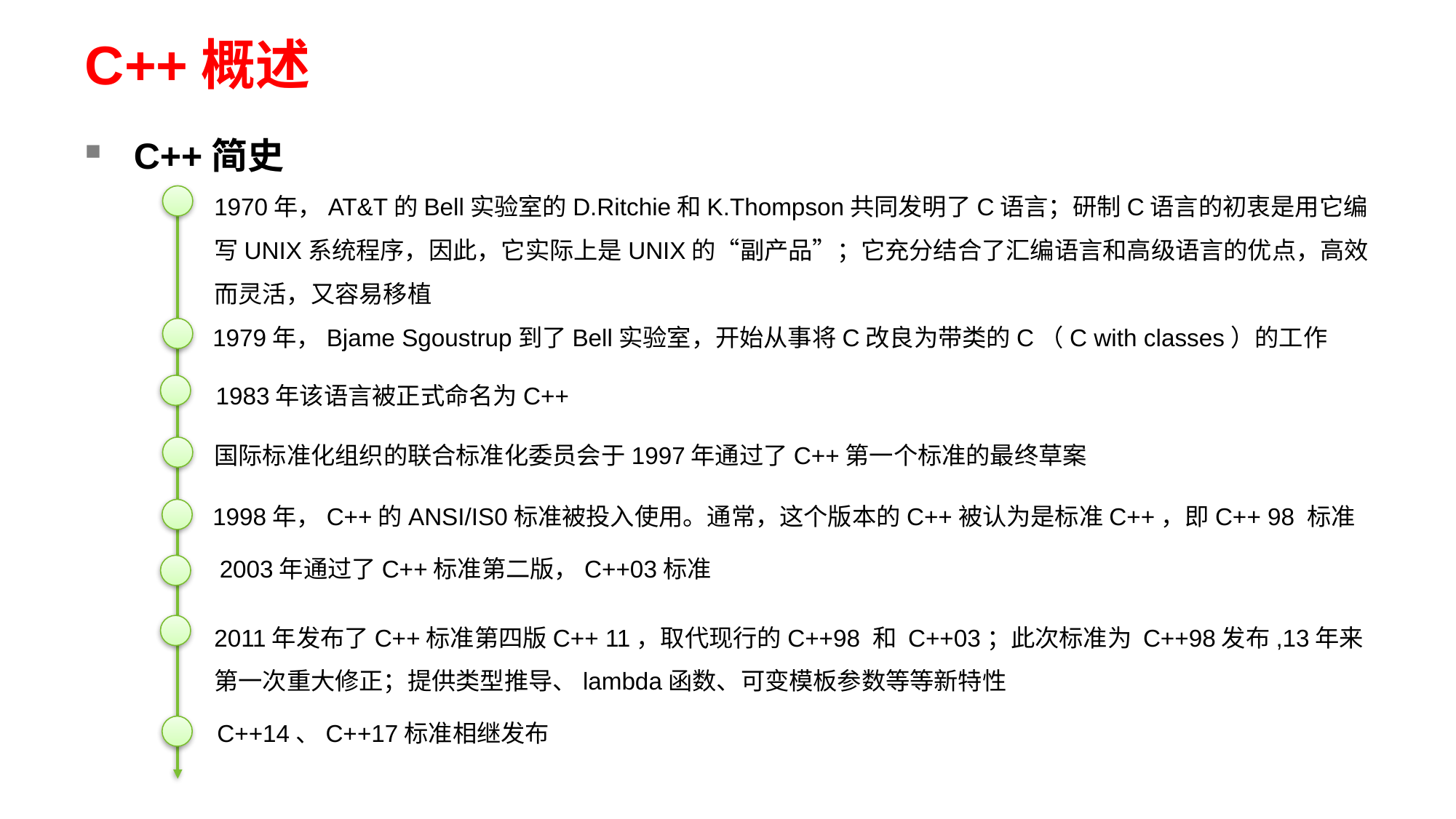

C++概述
C++简史
1970年，AT&T的Bell实验室的D.Ritchie和K.Thompson共同发明了C语言；研制C语言的初衷是用它编写UNIX系统程序，因此，它实际上是UNIX的“副产品”；它充分结合了汇编语言和高级语言的优点，高效而灵活，又容易移植

1979年，Bjame Sgoustrup到了Bell实验室，开始从事将C改良为带类的C（C with classes）的工作

1983年该语言被正式命名为C++

国际标准化组织的联合标准化委员会于1997年通过了C++第一个标准的最终草案

1998年，C++的ANSI/IS0标准被投入使用。通常，这个版本的C++被认为是标准C++，即C++ 98 标准

2003年通过了C++标准第二版，C++03标准

2011年发布了C++标准第四版C++ 11，取代现行的C++98 和 C++03；此次标准为 C++98发布,13年来第一次重大修正；提供类型推导、lambda函数、可变模板参数等等新特性

C++14、C++17标准相继发布